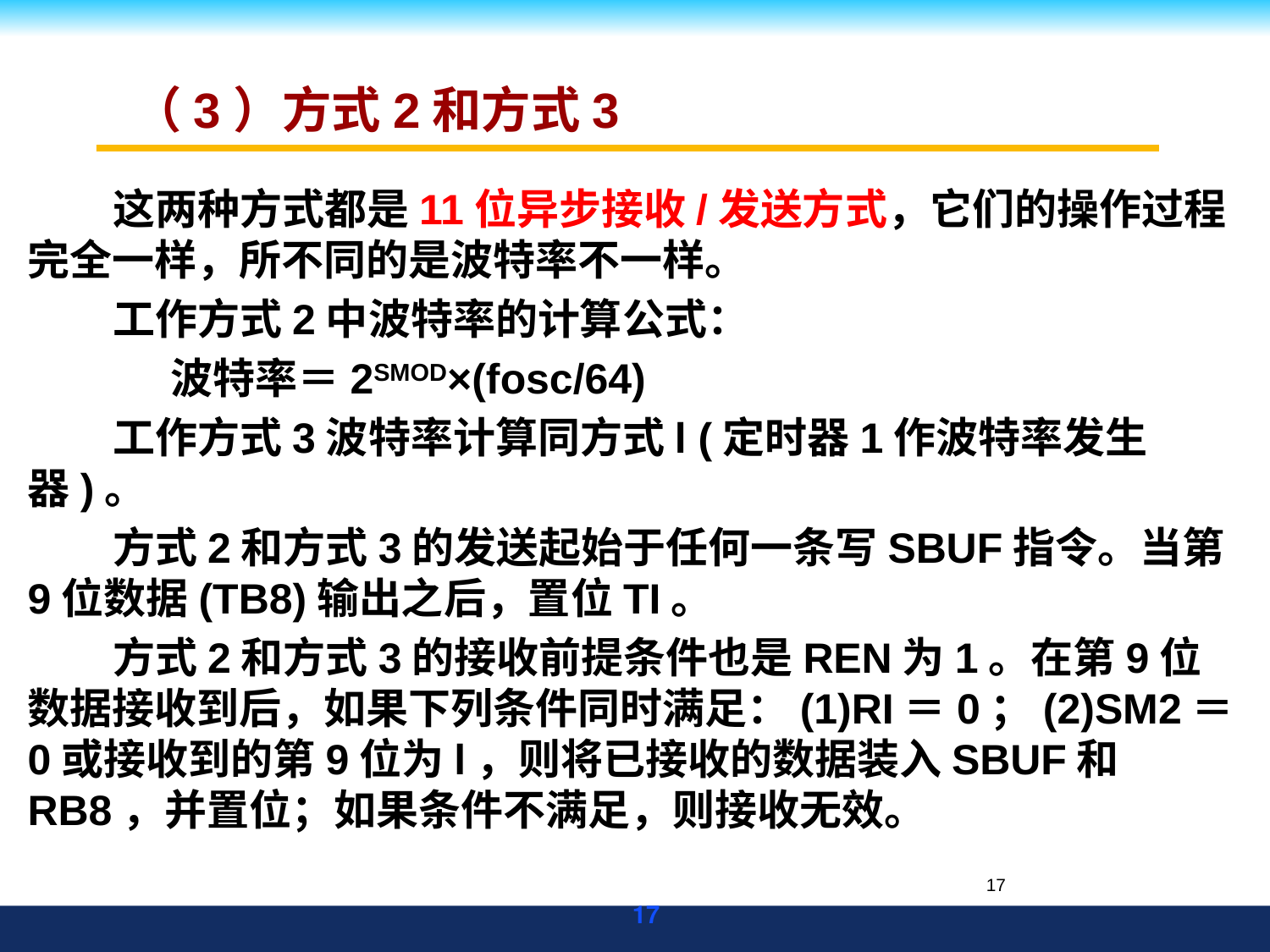

# （3）方式2和方式3
这两种方式都是11位异步接收/发送方式，它们的操作过程完全一样，所不同的是波特率不一样。
工作方式2中波特率的计算公式：
     波特率＝2SMOD×(fosc/64)
工作方式3波特率计算同方式l (定时器1作波特率发生器)。
方式2和方式3的发送起始于任何一条写SBUF指令。当第9位数据(TB8)输出之后，置位TI。
方式2和方式3的接收前提条件也是REN为1。在第9位数据接收到后，如果下列条件同时满足：(1)RI＝0；(2)SM2＝0或接收到的第9位为l，则将已接收的数据装入SBUF和RB8，并置位；如果条件不满足，则接收无效。

17
17